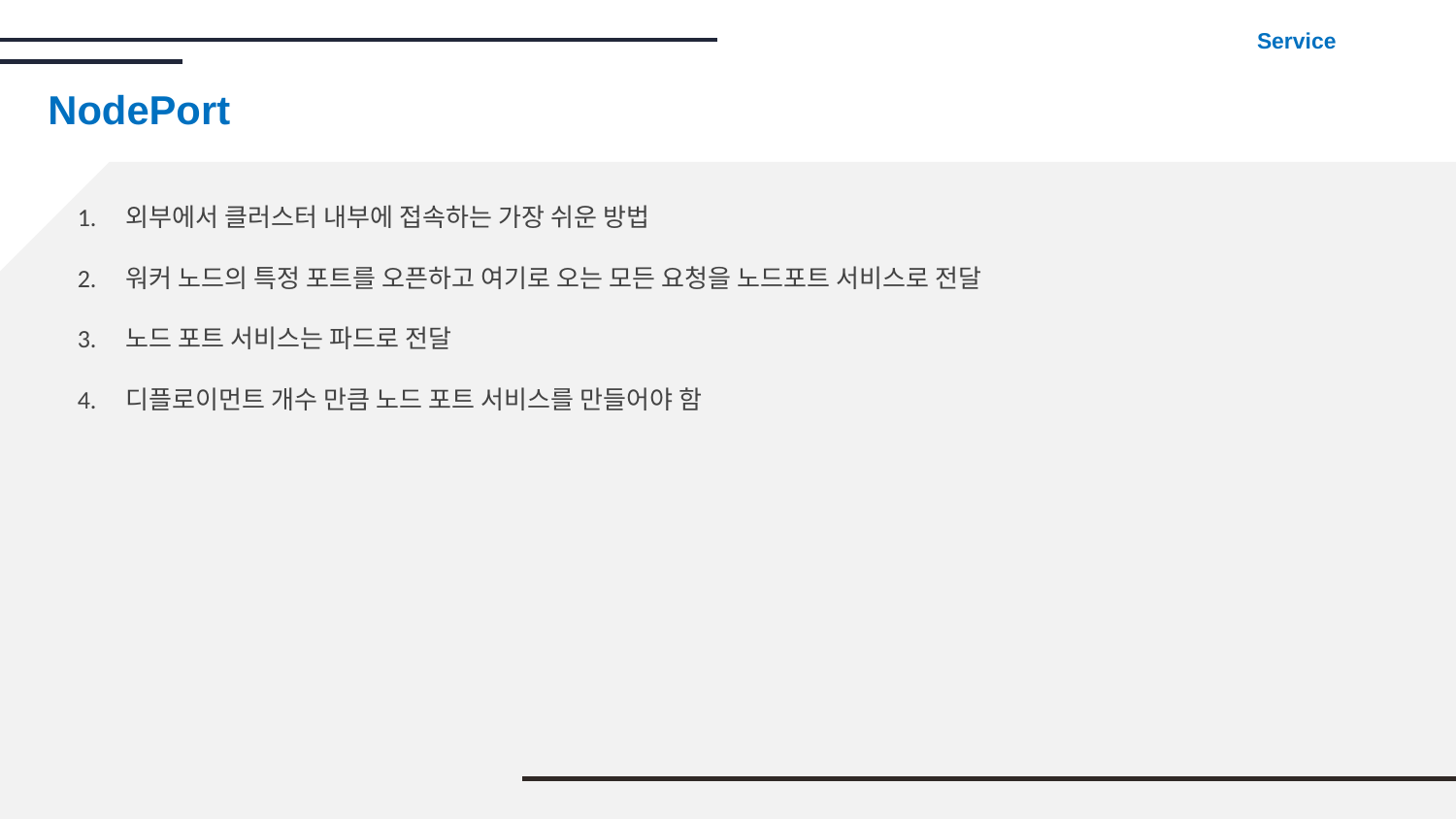

Service
NodePort

외부에서 클러스터 내부에 접속하는 가장 쉬운 방법

워커 노드의 특정 포트를 오픈하고 여기로 오는 모든 요청을 노드포트 서비스로 전달

노드 포트 서비스는 파드로 전달

디플로이먼트 개수 만큼 노드 포트 서비스를 만들어야 함